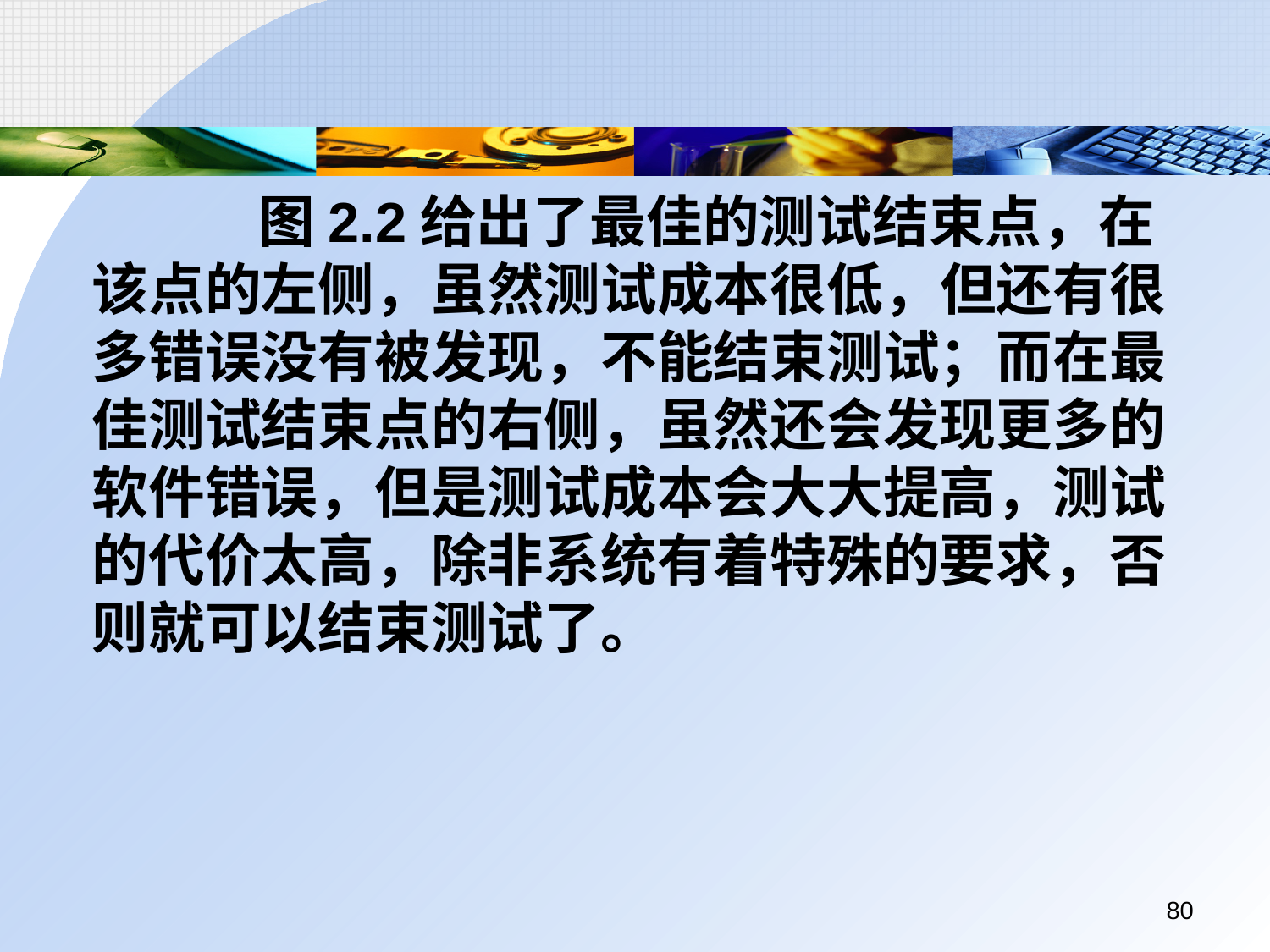

图2.2给出了最佳的测试结束点，在该点的左侧，虽然测试成本很低，但还有很多错误没有被发现，不能结束测试；而在最佳测试结束点的右侧，虽然还会发现更多的软件错误，但是测试成本会大大提高，测试的代价太高，除非系统有着特殊的要求，否则就可以结束测试了。
80